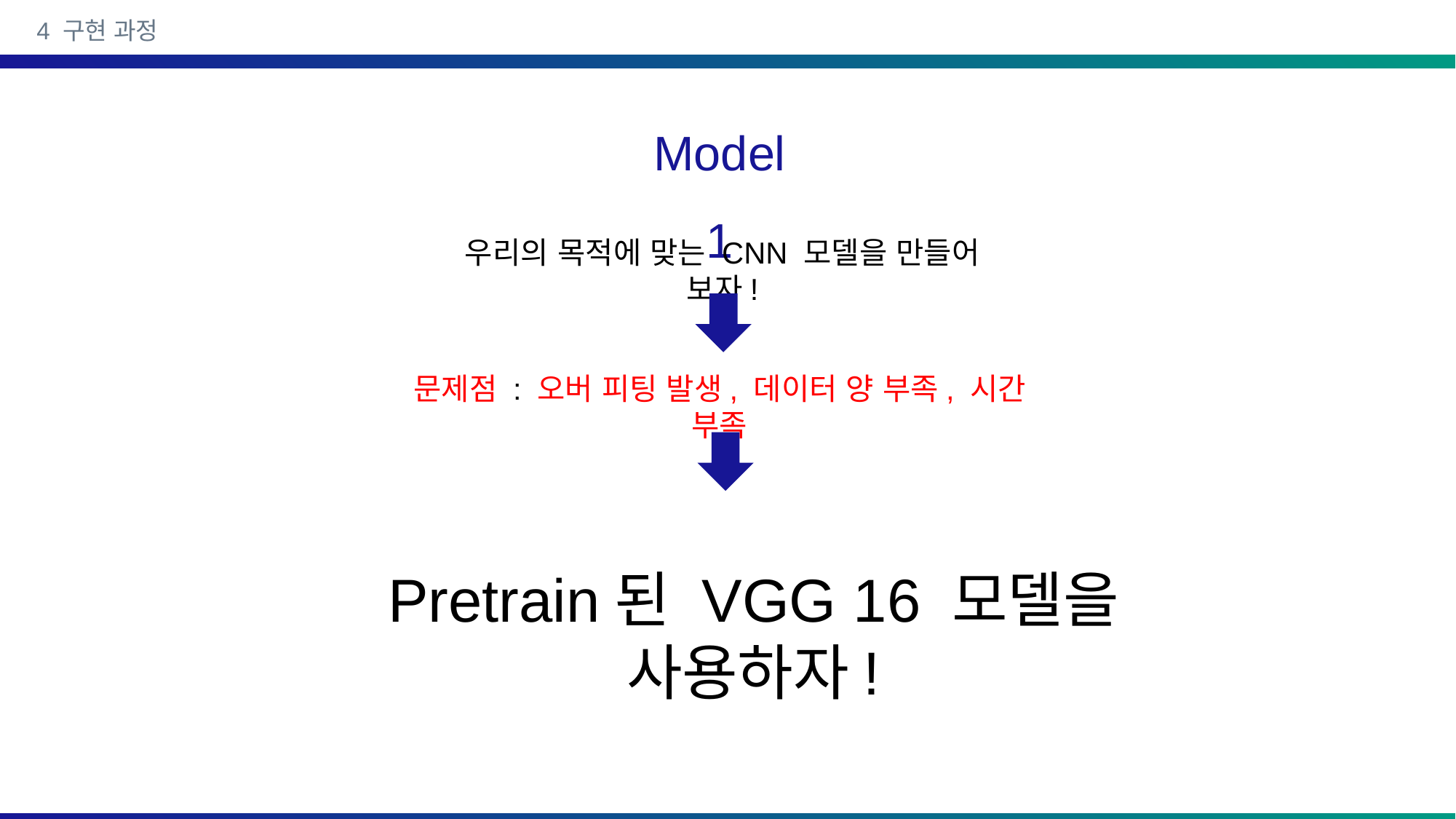

4 구현 과정

Model 1
우리의 목적에 맞는 CNN 모델을 만들어 보자!

문제점 : 오버 피팅 발생, 데이터 양 부족, 시간 부족

Pretrain된 VGG 16 모델을 사용하자!